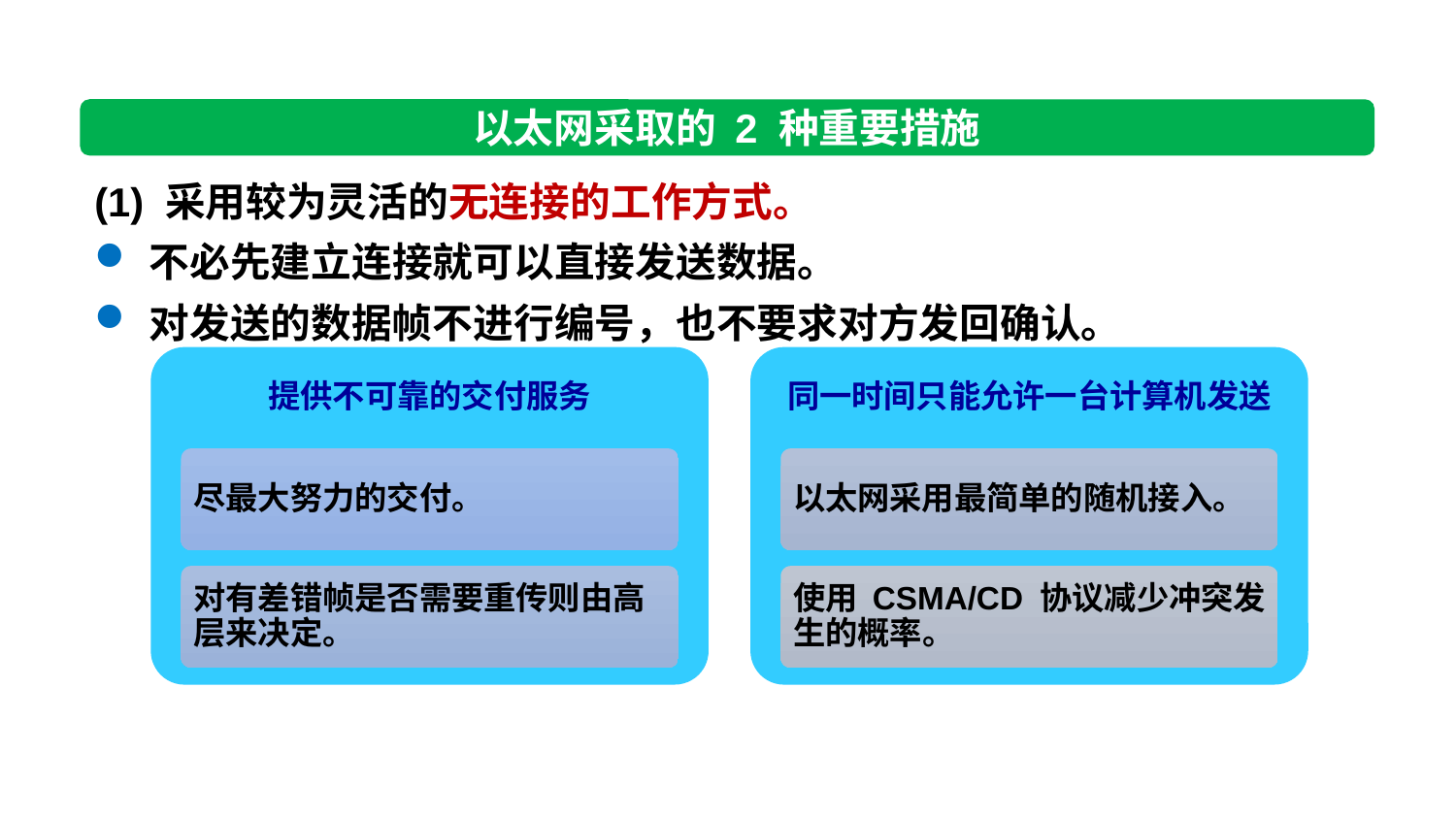

以太网采取的 2 种重要措施

(1) 采用较为灵活的无连接的工作方式。
不必先建立连接就可以直接发送数据。
对发送的数据帧不进行编号，也不要求对方发回确认。
提供不可靠的交付服务
尽最大努力的交付。
对有差错帧是否需要重传则由高层来决定。
同一时间只能允许一台计算机发送
以太网采用最简单的随机接入。
使用 CSMA/CD 协议减少冲突发生的概率。